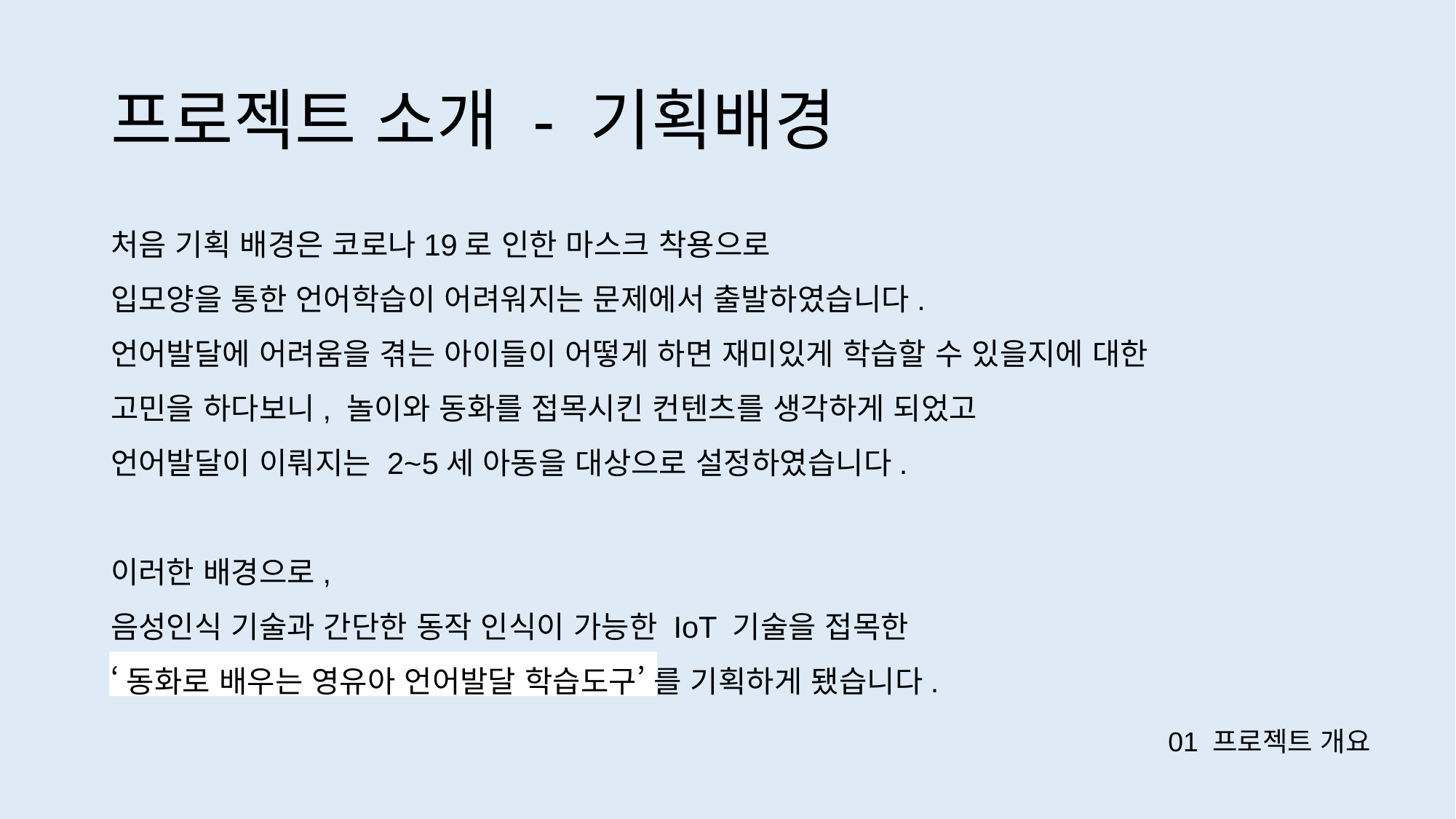

프로젝트 소개 - 기획배경
처음 기획 배경은 코로나19로 인한 마스크 착용으로
입모양을 통한 언어학습이 어려워지는 문제에서 출발하였습니다.
언어발달에 어려움을 겪는 아이들이 어떻게 하면 재미있게 학습할 수 있을지에 대한
고민을 하다보니, 놀이와 동화를 접목시킨 컨텐츠를 생각하게 되었고
언어발달이 이뤄지는 2~5세 아동을 대상으로 설정하였습니다.

이러한 배경으로,
음성인식 기술과 간단한 동작 인식이 가능한 IoT 기술을 접목한
‘동화로 배우는 영유아 언어발달 학습도구’ 를 기획하게 됐습니다.

01 프로젝트 개요